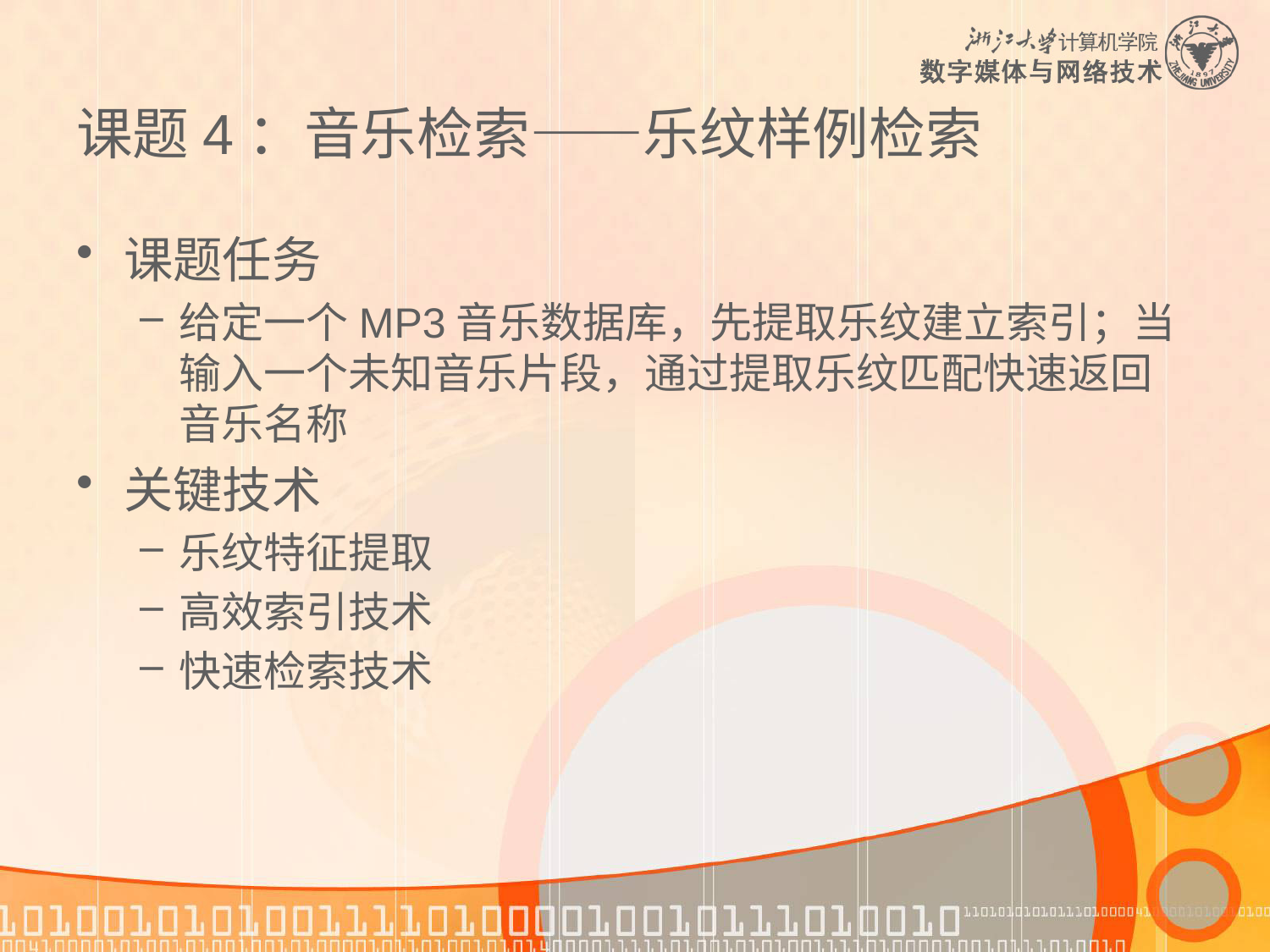

# 课题4：音乐检索——乐纹样例检索
课题任务
给定一个MP3音乐数据库，先提取乐纹建立索引；当输入一个未知音乐片段，通过提取乐纹匹配快速返回音乐名称
关键技术
乐纹特征提取
高效索引技术
快速检索技术